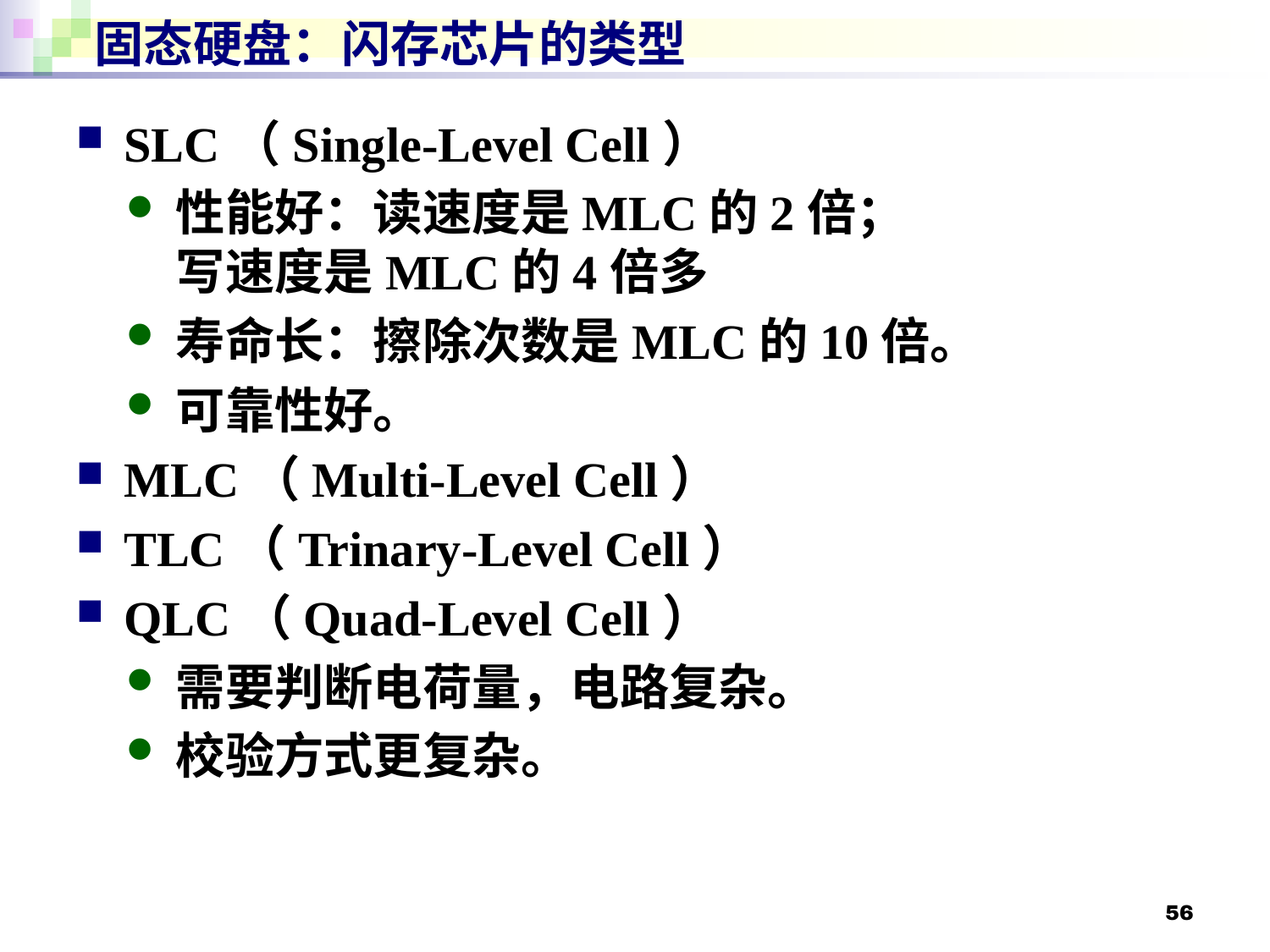

# 固态硬盘：闪存芯片的类型
SLC（Single-Level Cell）
性能好：读速度是MLC的2倍；
写速度是MLC的4倍多
寿命长：擦除次数是MLC的10倍。
可靠性好。
MLC（Multi-Level Cell）
TLC（Trinary-Level Cell）
QLC（Quad-Level Cell）
需要判断电荷量，电路复杂。
校验方式更复杂。
56